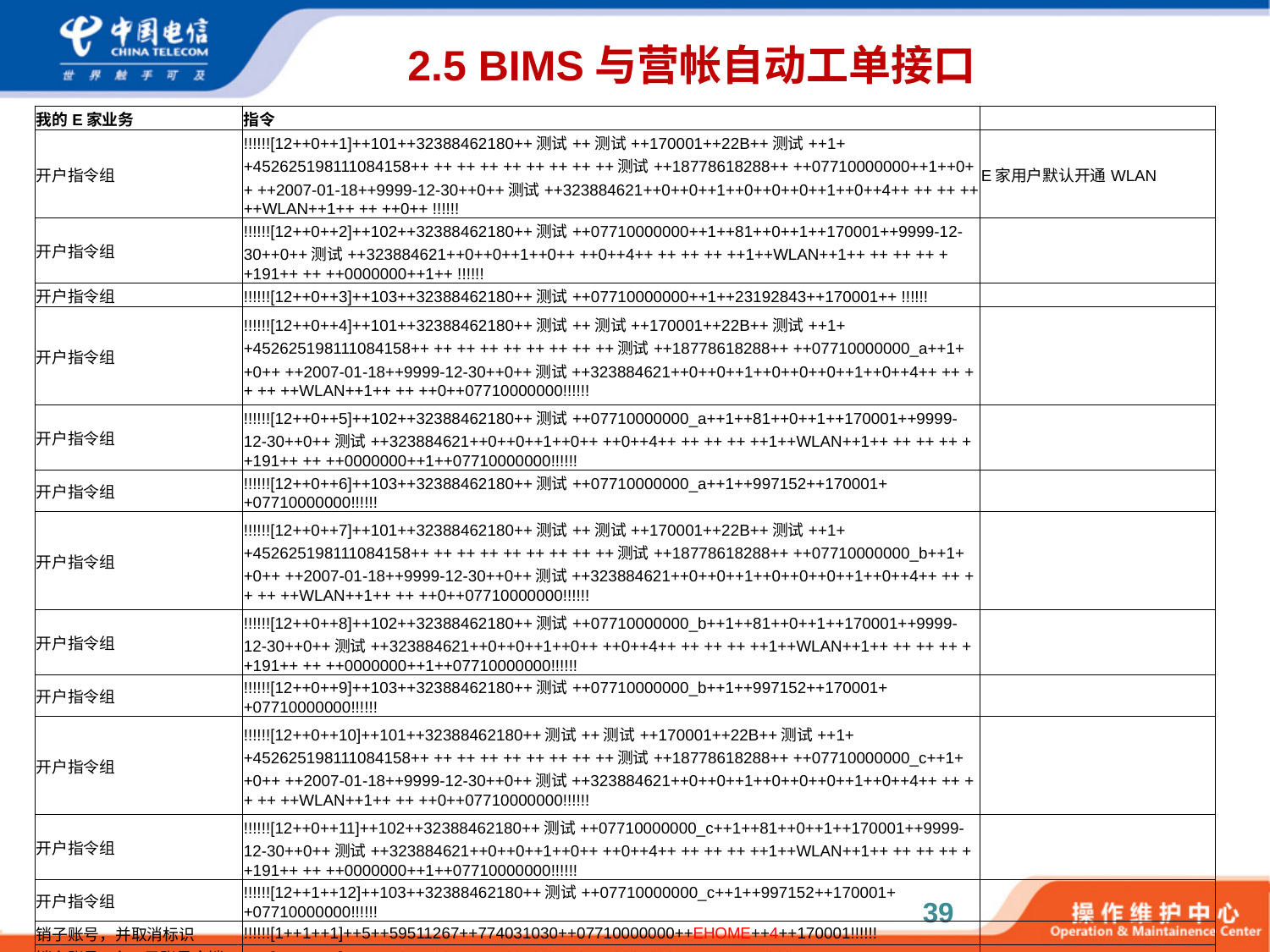

# 2.5 BIMS与营帐自动工单接口
| 我的E家业务 | 指令 |  |
| --- | --- | --- |
| 开户指令组 | !!!!!![12++0++1]++101++32388462180++测试++测试++170001++22B++测试++1++452625198111084158++ ++ ++ ++ ++ ++ ++ ++ ++测试++18778618288++ ++07710000000++1++0++ ++2007-01-18++9999-12-30++0++测试++323884621++0++0++1++0++0++0++1++0++4++ ++ ++ ++ ++WLAN++1++ ++ ++0++ !!!!!! | E家用户默认开通WLAN |
| 开户指令组 | !!!!!![12++0++2]++102++32388462180++测试++07710000000++1++81++0++1++170001++9999-12-30++0++测试++323884621++0++0++1++0++ ++0++4++ ++ ++ ++ ++1++WLAN++1++ ++ ++ ++ ++191++ ++ ++0000000++1++ !!!!!! |  |
| 开户指令组 | !!!!!![12++0++3]++103++32388462180++测试++07710000000++1++23192843++170001++ !!!!!! |  |
| 开户指令组 | !!!!!![12++0++4]++101++32388462180++测试++测试++170001++22B++测试++1++452625198111084158++ ++ ++ ++ ++ ++ ++ ++ ++测试++18778618288++ ++07710000000\_a++1++0++ ++2007-01-18++9999-12-30++0++测试++323884621++0++0++1++0++0++0++1++0++4++ ++ ++ ++ ++WLAN++1++ ++ ++0++07710000000!!!!!! |  |
| 开户指令组 | !!!!!![12++0++5]++102++32388462180++测试++07710000000\_a++1++81++0++1++170001++9999-12-30++0++测试++323884621++0++0++1++0++ ++0++4++ ++ ++ ++ ++1++WLAN++1++ ++ ++ ++ ++191++ ++ ++0000000++1++07710000000!!!!!! |  |
| 开户指令组 | !!!!!![12++0++6]++103++32388462180++测试++07710000000\_a++1++997152++170001++07710000000!!!!!! |  |
| 开户指令组 | !!!!!![12++0++7]++101++32388462180++测试++测试++170001++22B++测试++1++452625198111084158++ ++ ++ ++ ++ ++ ++ ++ ++测试++18778618288++ ++07710000000\_b++1++0++ ++2007-01-18++9999-12-30++0++测试++323884621++0++0++1++0++0++0++1++0++4++ ++ ++ ++ ++WLAN++1++ ++ ++0++07710000000!!!!!! |  |
| 开户指令组 | !!!!!![12++0++8]++102++32388462180++测试++07710000000\_b++1++81++0++1++170001++9999-12-30++0++测试++323884621++0++0++1++0++ ++0++4++ ++ ++ ++ ++1++WLAN++1++ ++ ++ ++ ++191++ ++ ++0000000++1++07710000000!!!!!! |  |
| 开户指令组 | !!!!!![12++0++9]++103++32388462180++测试++07710000000\_b++1++997152++170001++07710000000!!!!!! |  |
| 开户指令组 | !!!!!![12++0++10]++101++32388462180++测试++测试++170001++22B++测试++1++452625198111084158++ ++ ++ ++ ++ ++ ++ ++ ++测试++18778618288++ ++07710000000\_c++1++0++ ++2007-01-18++9999-12-30++0++测试++323884621++0++0++1++0++0++0++1++0++4++ ++ ++ ++ ++WLAN++1++ ++ ++0++07710000000!!!!!! |  |
| 开户指令组 | !!!!!![12++0++11]++102++32388462180++测试++07710000000\_c++1++81++0++1++170001++9999-12-30++0++测试++323884621++0++0++1++0++ ++0++4++ ++ ++ ++ ++1++WLAN++1++ ++ ++ ++ ++191++ ++ ++0000000++1++07710000000!!!!!! |  |
| 开户指令组 | !!!!!![12++1++12]++103++32388462180++测试++07710000000\_c++1++997152++170001++07710000000!!!!!! |  |
| 销子账号，并取消标识 | !!!!!![1++1++1]++5++59511267++774031030++07710000000++EHOME++4++170001!!!!!! |  |
| 销主账号(主、子账号全销) | !!!!!![1++1++1]++5++59511267++774031030++07710000000++1++4++170001!!!!!! |  |